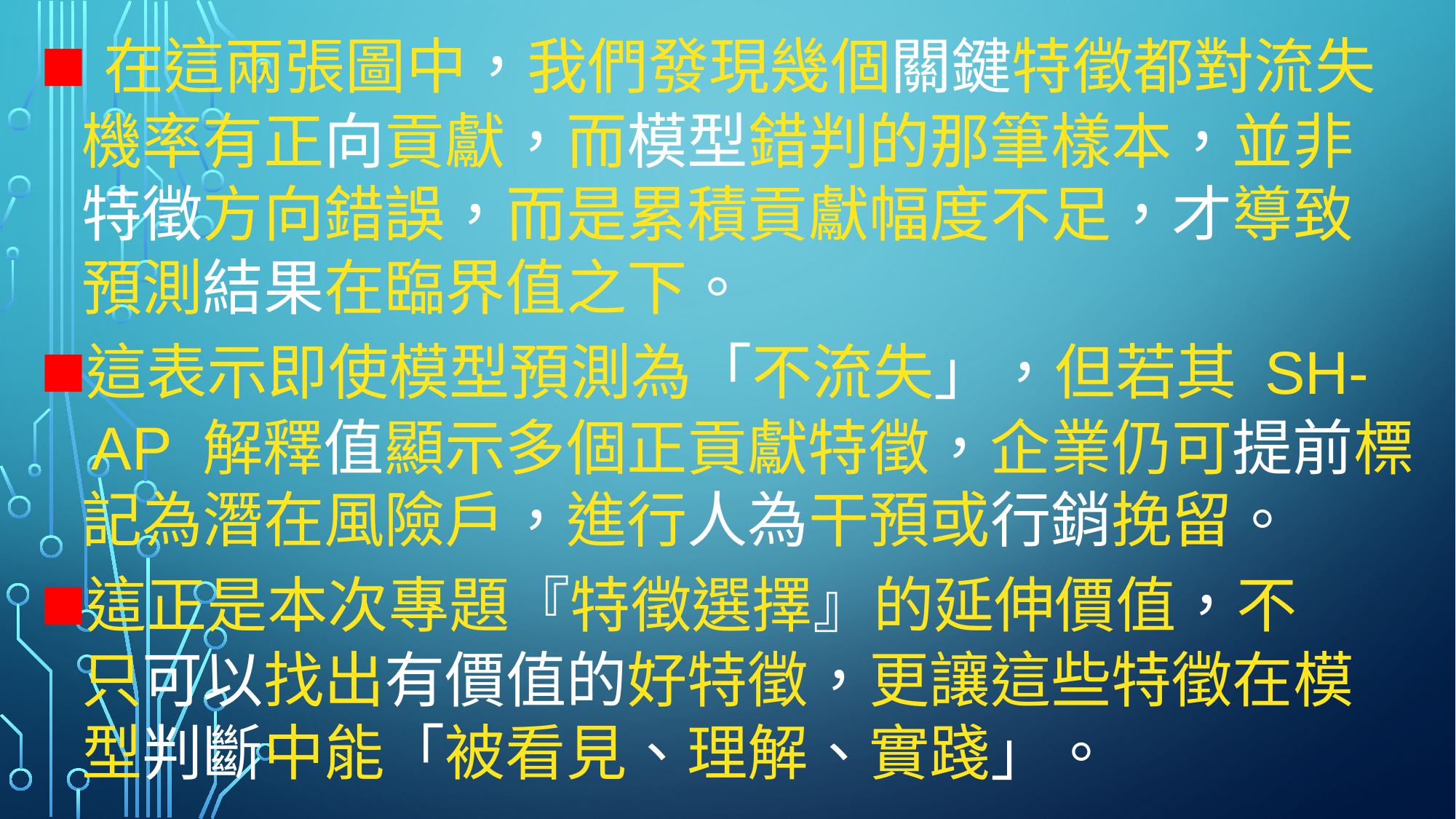

# ◼︎在這兩張圖中，我們發現幾個關鍵特徵都對流失 機率有正向貢獻，而模型錯判的那筆樣本，並非 特徵方向錯誤，而是累積貢獻幅度不足，才導致 預測結果在臨界值之下。 ◼︎這表示即使模型預測為「不流失」，但若其 SH- AP 解釋值顯示多個正貢獻特徵，企業仍可提前標 記為潛在風險戶，進行人為干預或行銷挽留。 ◼︎這正是本次專題『特徵選擇』的延伸價值，不 只可以找出有價值的好特徵，更讓這些特徵在模 型判斷中能「被看見、理解、實踐」。